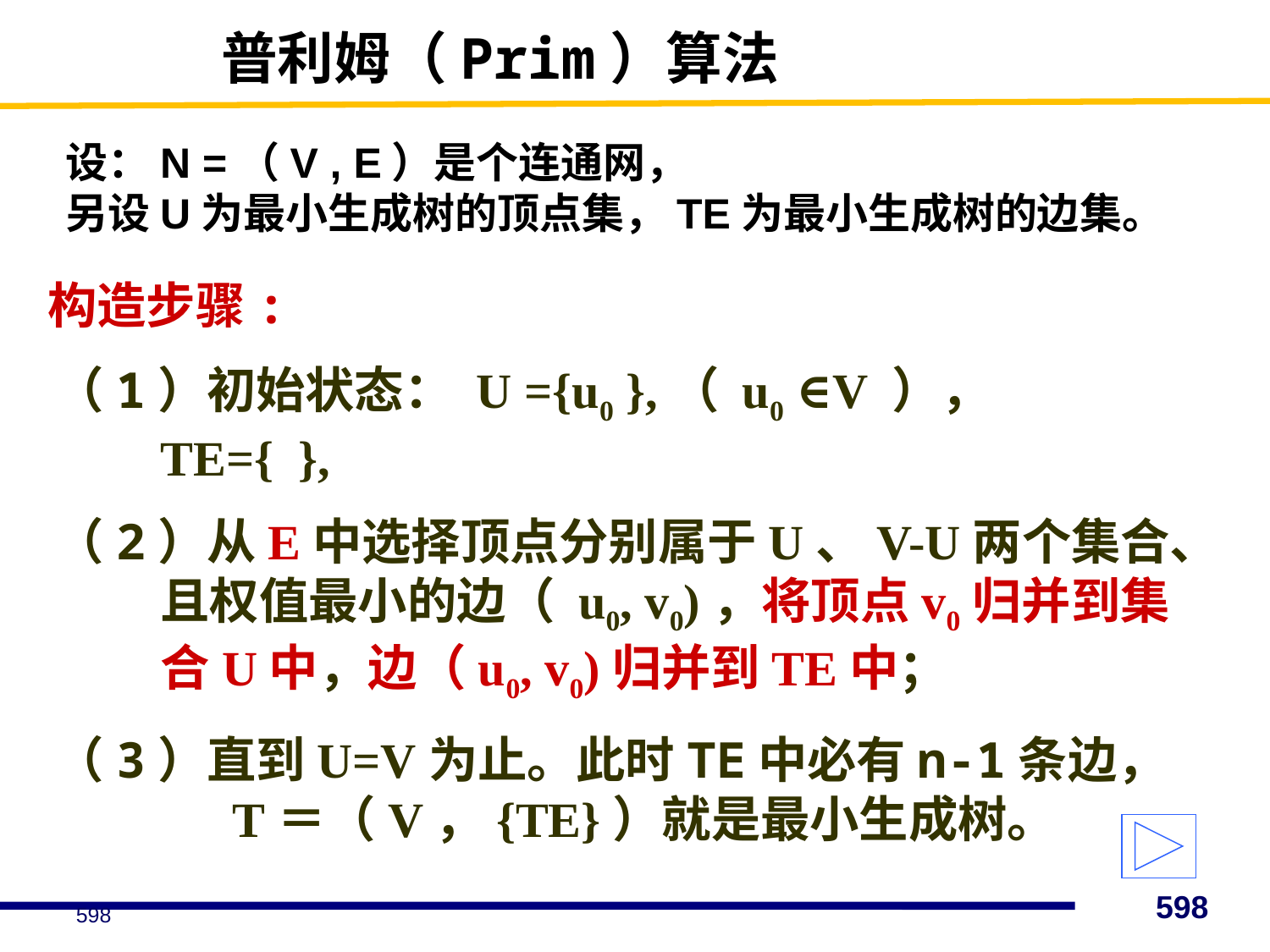

# 普利姆（Prim）算法
设：N =（V , E）是个连通网，
另设U为最小生成树的顶点集，TE为最小生成树的边集。
构造步骤:
（1）初始状态： U ={u0 },（ u0 ∈V ），  TE={  },
（2）从E中选择顶点分别属于U、V-U两个集合、且权值最小的边（ u0, v0)，将顶点v0归并到集合U中，边（u0, v0)归并到TE中；
（3）直到U=V为止。此时TE中必有n-1条边，
      T＝（V，{TE}）就是最小生成树。

598
598